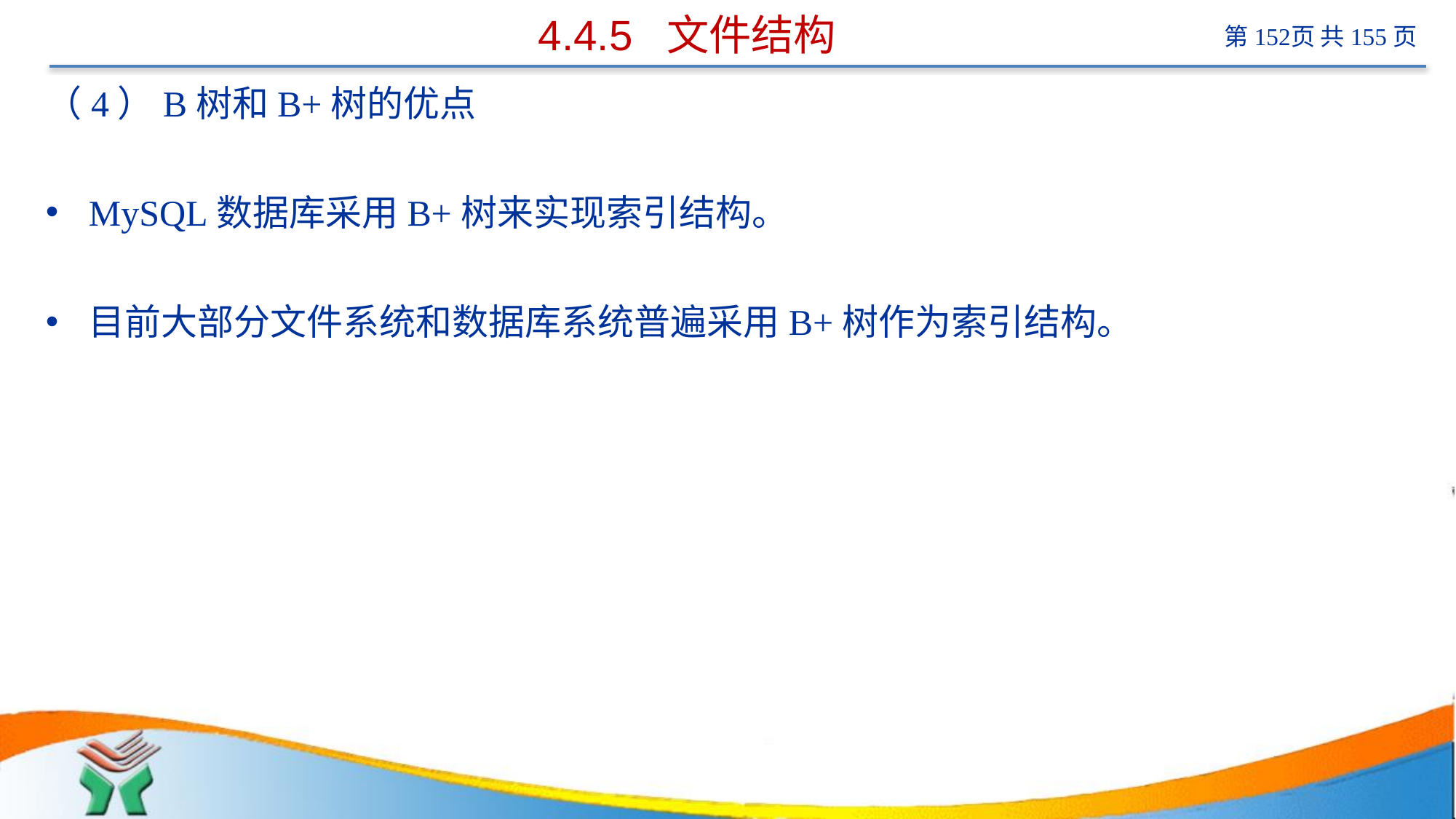

# 4.4.5  文件结构
（4）B树和B+树的优点

MySQL数据库采用B+树来实现索引结构。

目前大部分文件系统和数据库系统普遍采用B+树作为索引结构。